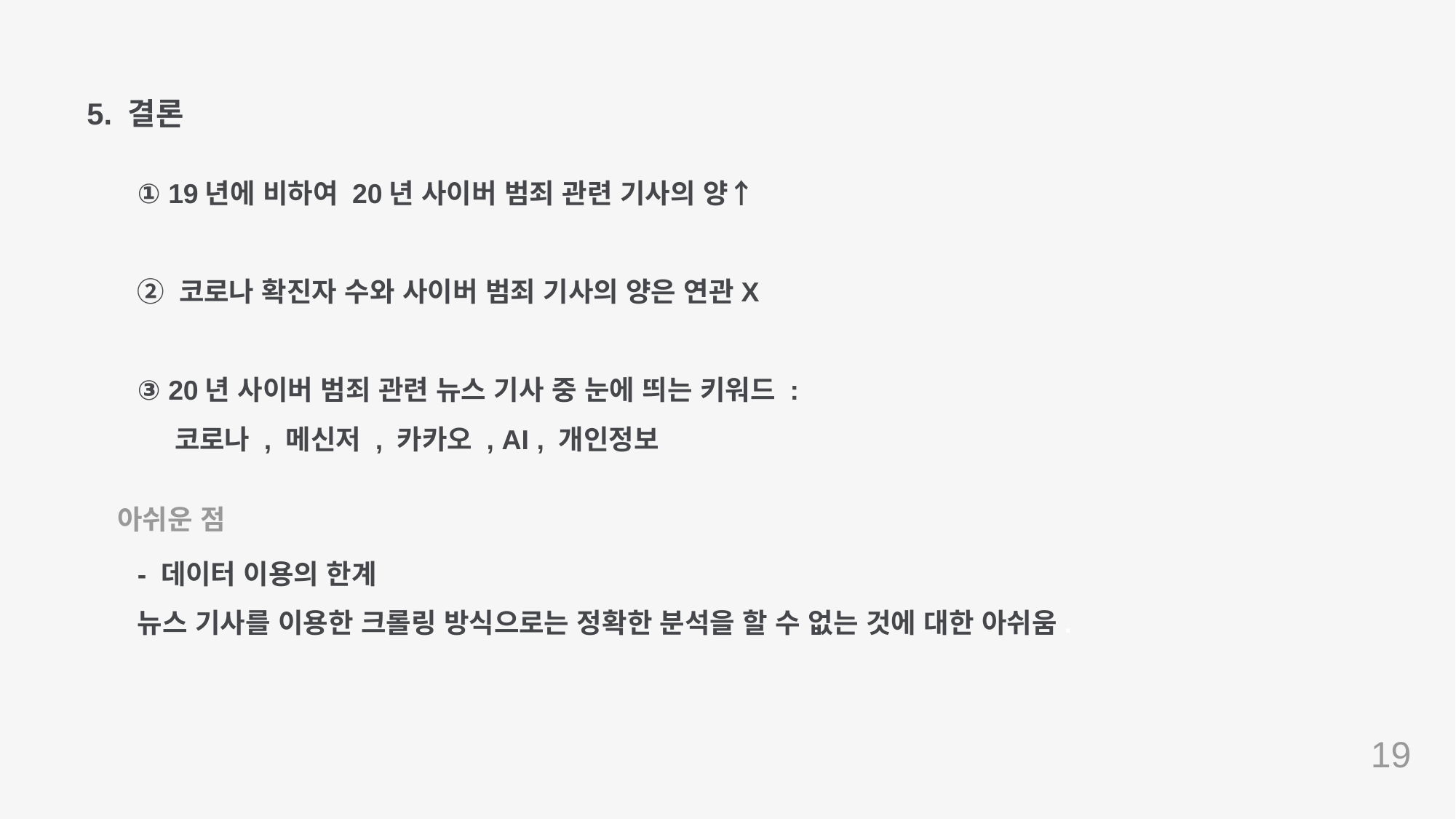

5. 결론
① 19년에 비하여 20년 사이버 범죄 관련 기사의 양↑

② 코로나 확진자 수와 사이버 범죄 기사의 양은 연관X

③ 20년 사이버 범죄 관련 뉴스 기사 중 눈에 띄는 키워드 :
    코로나 , 메신저 , 카카오 , AI , 개인정보

아쉬운 점
- 데이터 이용의 한계
뉴스 기사를 이용한 크롤링 방식으로는 정확한 분석을 할 수 없는 것에 대한 아쉬움.
19